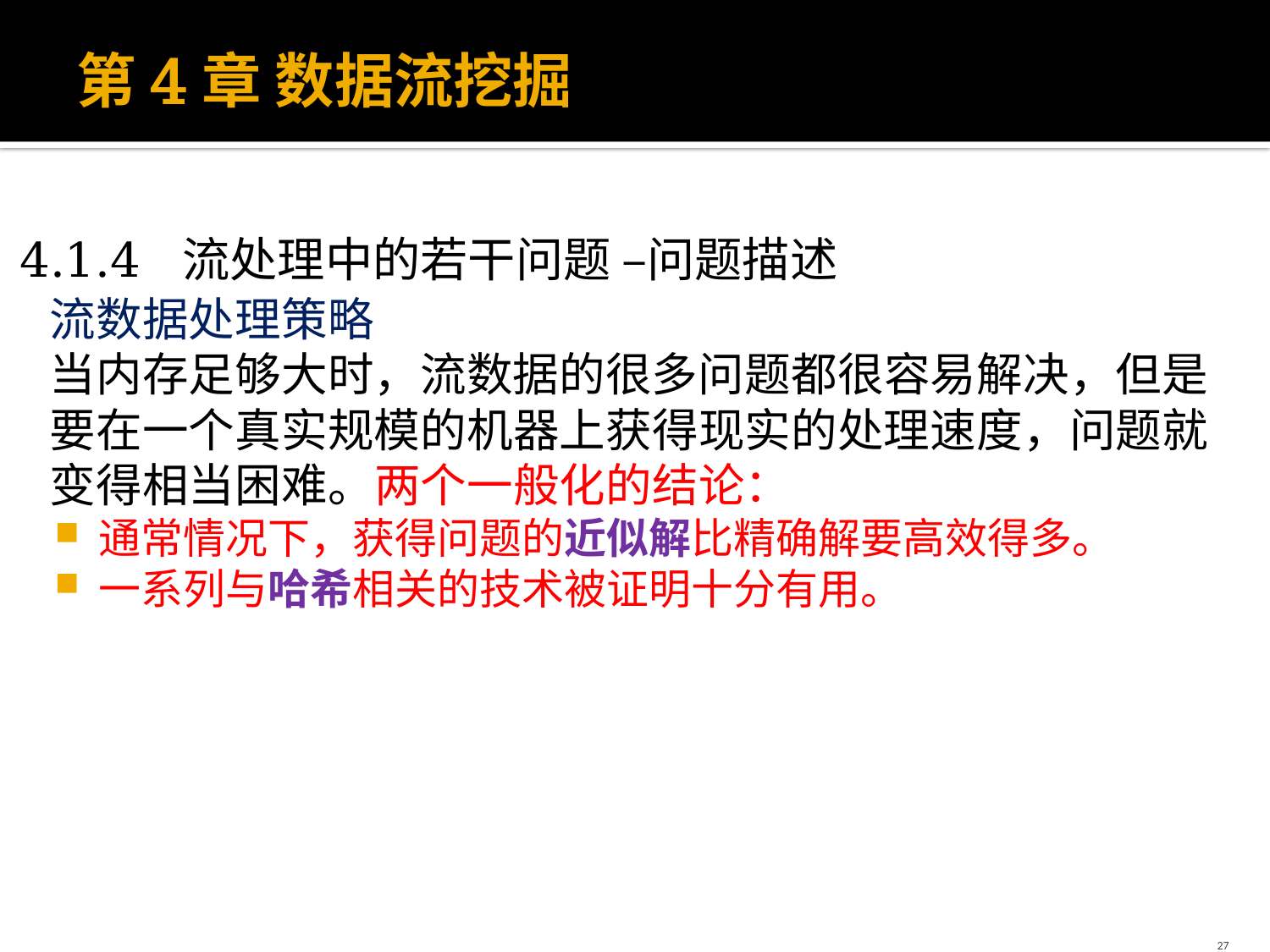

# 第4章 数据流挖掘
4.1.4  流处理中的若干问题 –问题描述
流数据处理策略
当内存足够大时，流数据的很多问题都很容易解决，但是要在一个真实规模的机器上获得现实的处理速度，问题就变得相当困难。两个一般化的结论：
通常情况下，获得问题的近似解比精确解要高效得多。
一系列与哈希相关的技术被证明十分有用。
27